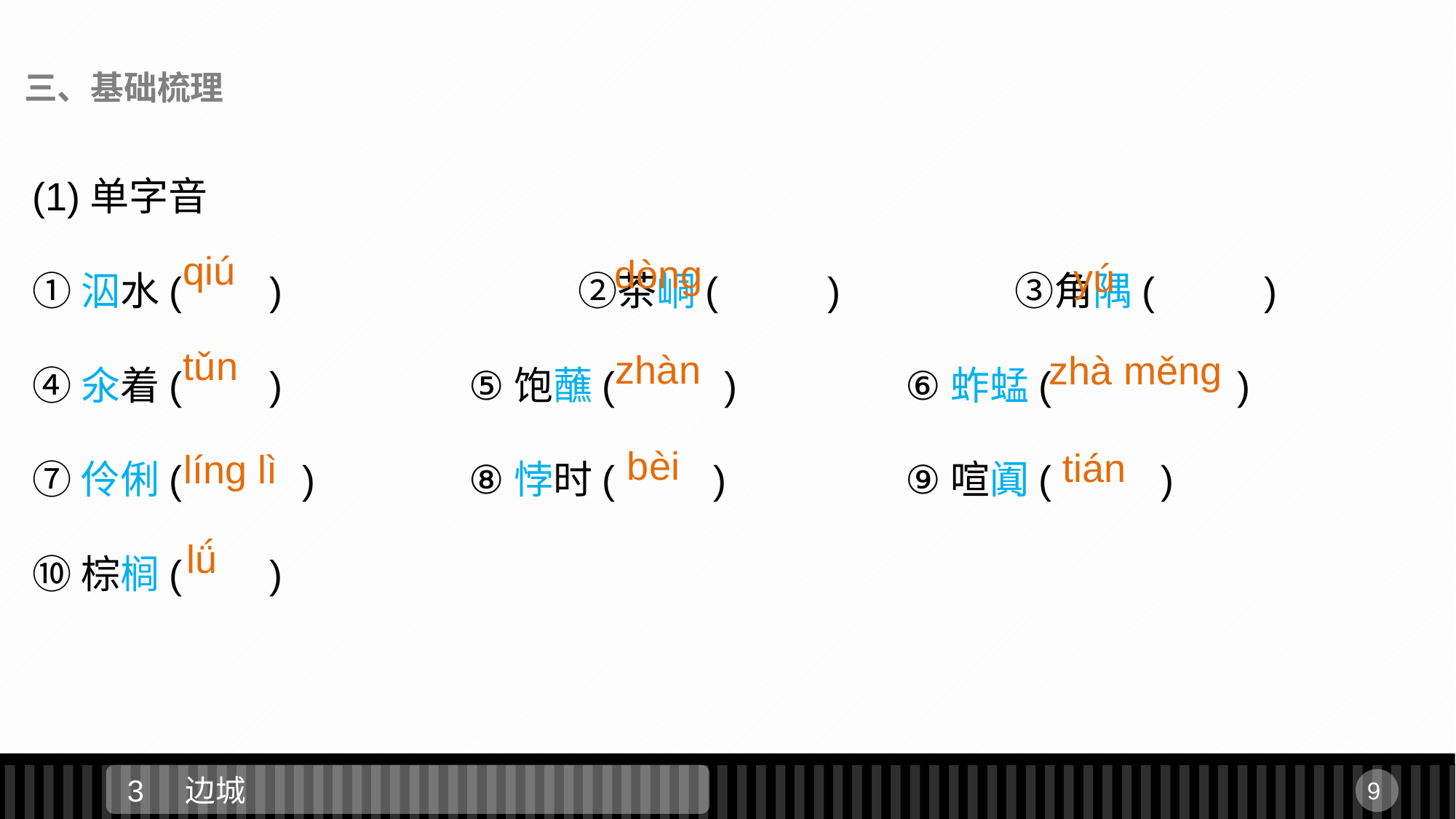

三、基础梳理
(1)单字音
①泅水(        )　　		②茶峒(          )　　	③角隅(          )
④氽着(        )  		⑤饱蘸(          )  		⑥蚱蜢(                 )
⑦伶俐(           )  		⑧悖时(         )  		⑨喧阗(          )
⑩棕榈(        )
qiú
dònɡ
yú
tǔn
zhàn
zhà měnɡ
bèi
tián
línɡ lì
lǘ